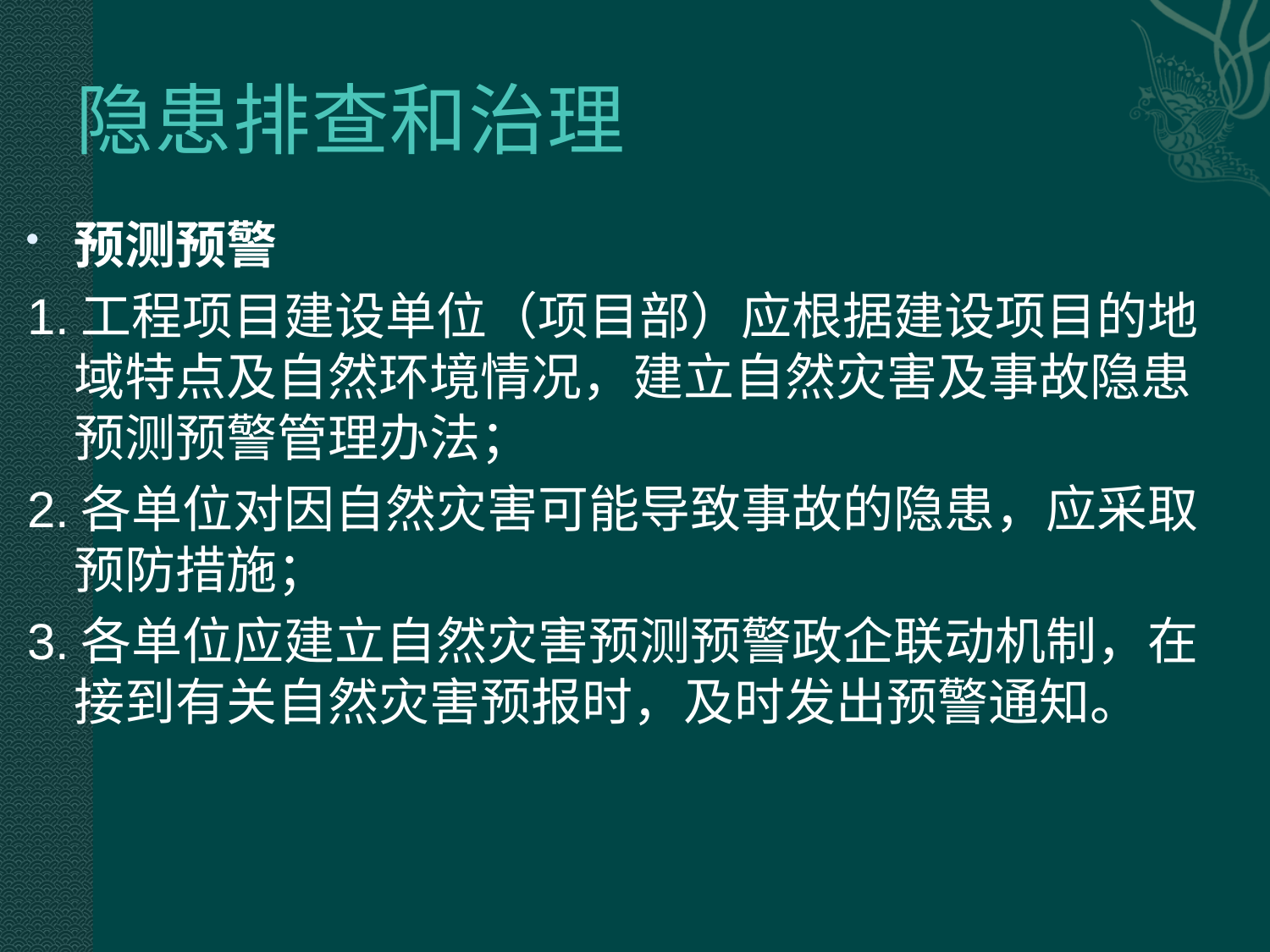

# 隐患排查和治理
预测预警
1.工程项目建设单位（项目部）应根据建设项目的地域特点及自然环境情况，建立自然灾害及事故隐患预测预警管理办法；
2.各单位对因自然灾害可能导致事故的隐患，应采取预防措施；
3.各单位应建立自然灾害预测预警政企联动机制，在接到有关自然灾害预报时，及时发出预警通知。